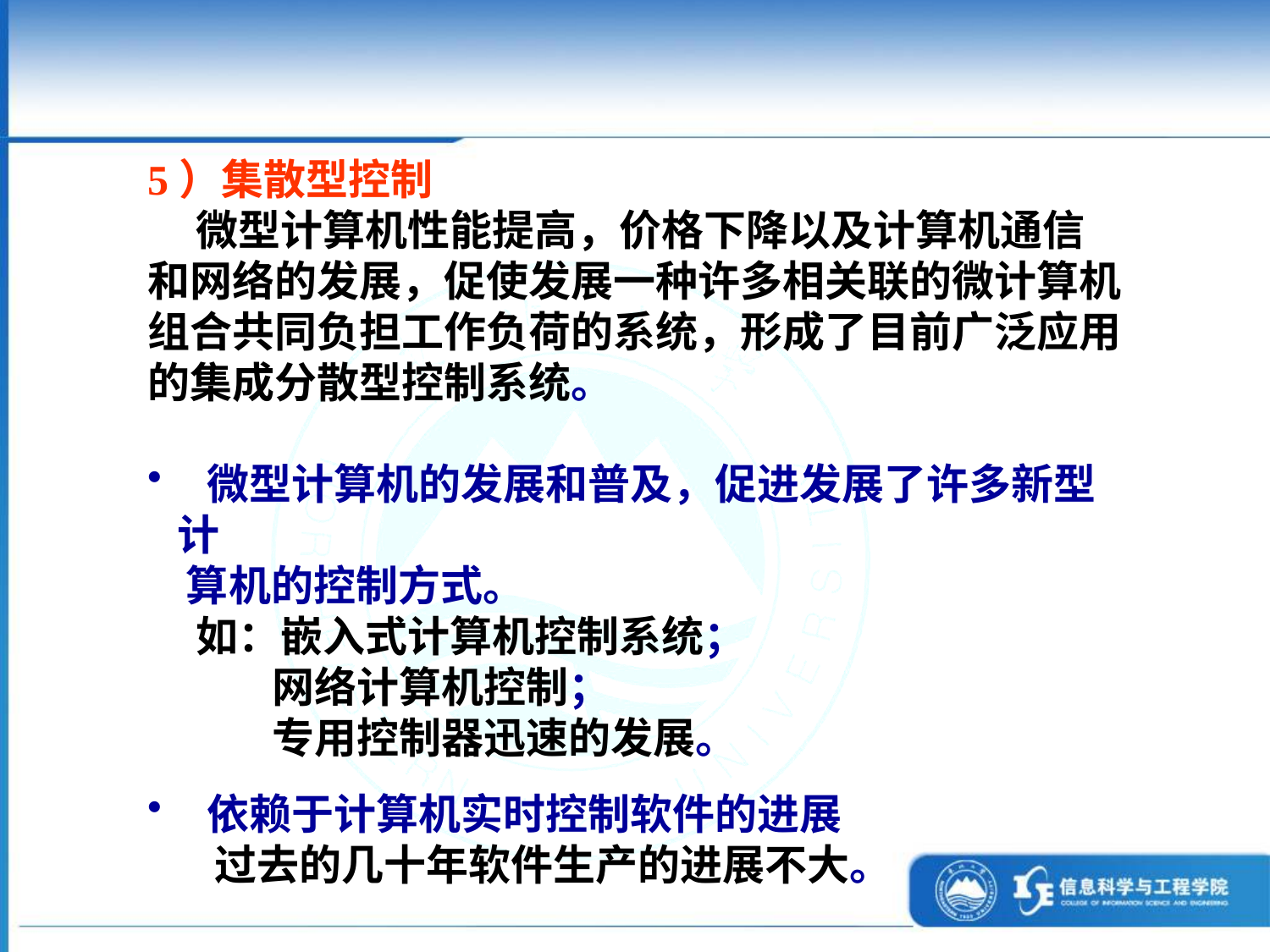

5）集散型控制
    微型计算机性能提高，价格下降以及计算机通信和网络的发展，促使发展一种许多相关联的微计算机组合共同负担工作负荷的系统，形成了目前广泛应用的集成分散型控制系统。

  微型计算机的发展和普及，促进发展了许多新型计
   算机的控制方式。
    如：嵌入式计算机控制系统；
            网络计算机控制；
            专用控制器迅速的发展。

  依赖于计算机实时控制软件的进展
      过去的几十年软件生产的进展不大。